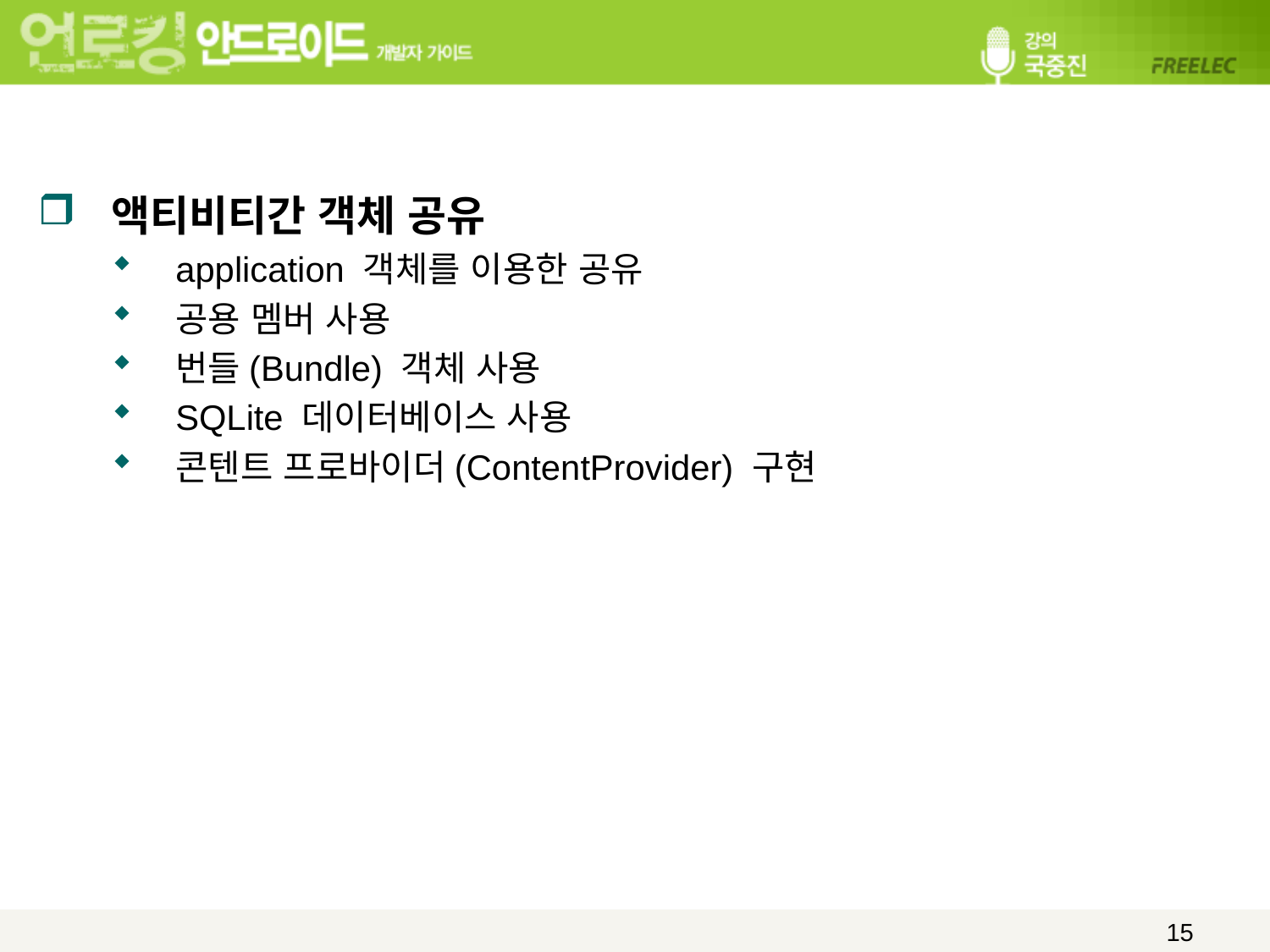

#
액티비티간 객체 공유
application 객체를 이용한 공유
공용 멤버 사용
번들(Bundle) 객체 사용
SQLite 데이터베이스 사용
콘텐트 프로바이더(ContentProvider) 구현

15